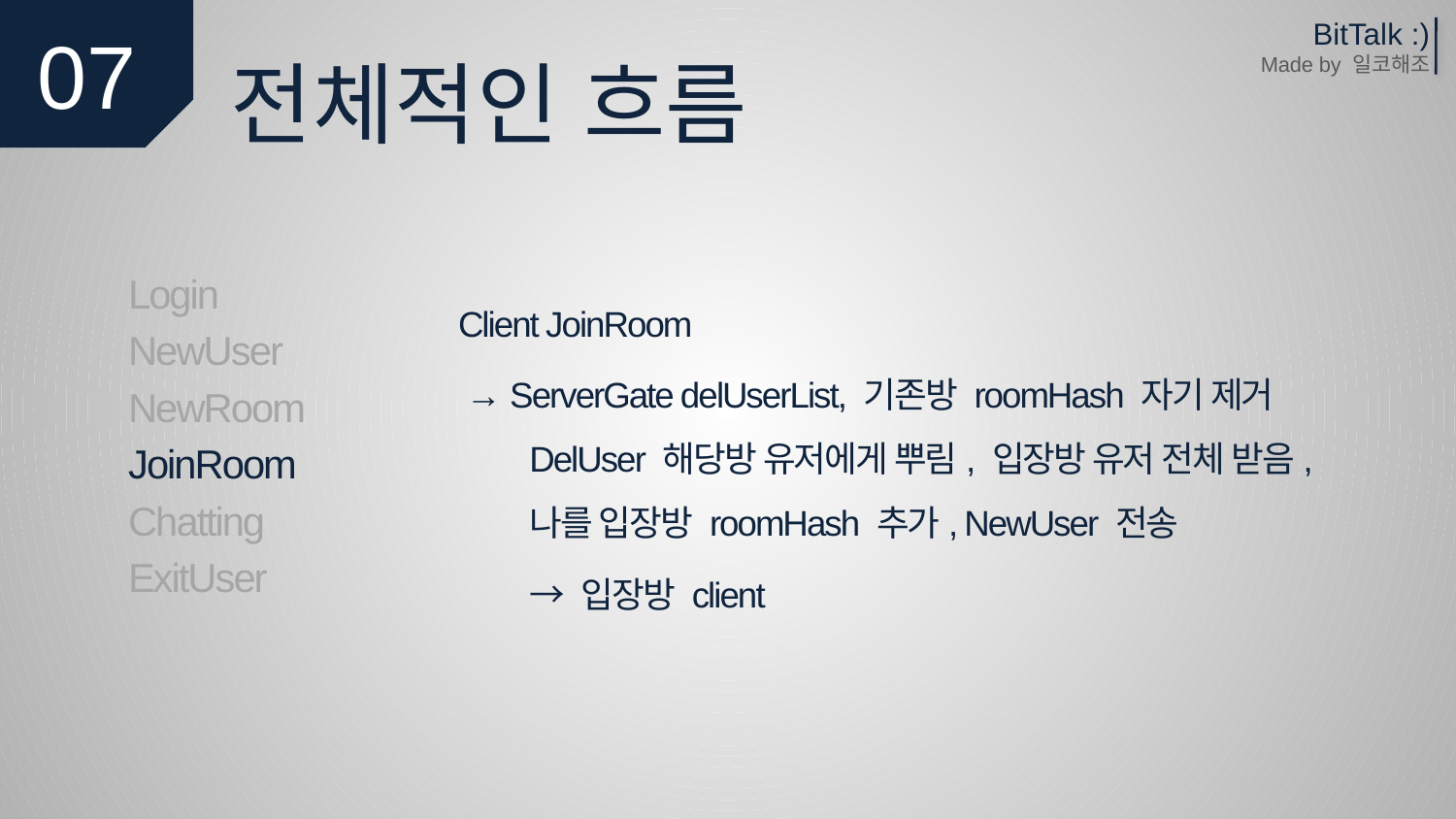

07
BitTalk :)
Made by 일코해조
전체적인 흐름

Login
NewUser
NewRoom
JoinRoom
Chatting
ExitUser
Client JoinRoom
 → ServerGate delUserList, 기존방 roomHash 자기 제거
DelUser 해당방 유저에게 뿌림, 입장방 유저 전체 받음,
나를 입장방 roomHash 추가, NewUser 전송
		→ 입장방 client